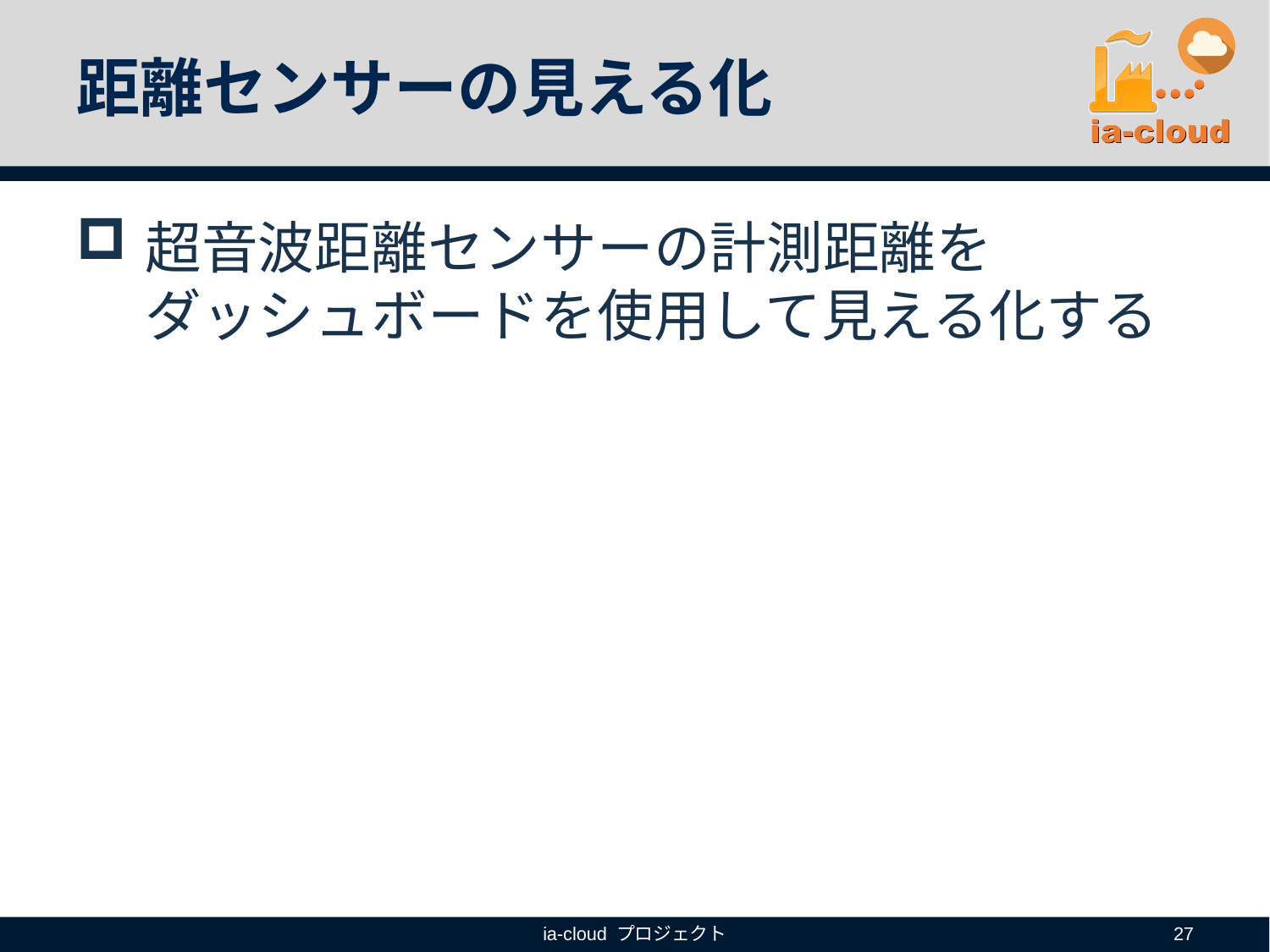

# 距離センサーの見える化
超音波距離センサーの計測距離を
ダッシュボードを使用して見える化する
ia-cloud プロジェクト
27